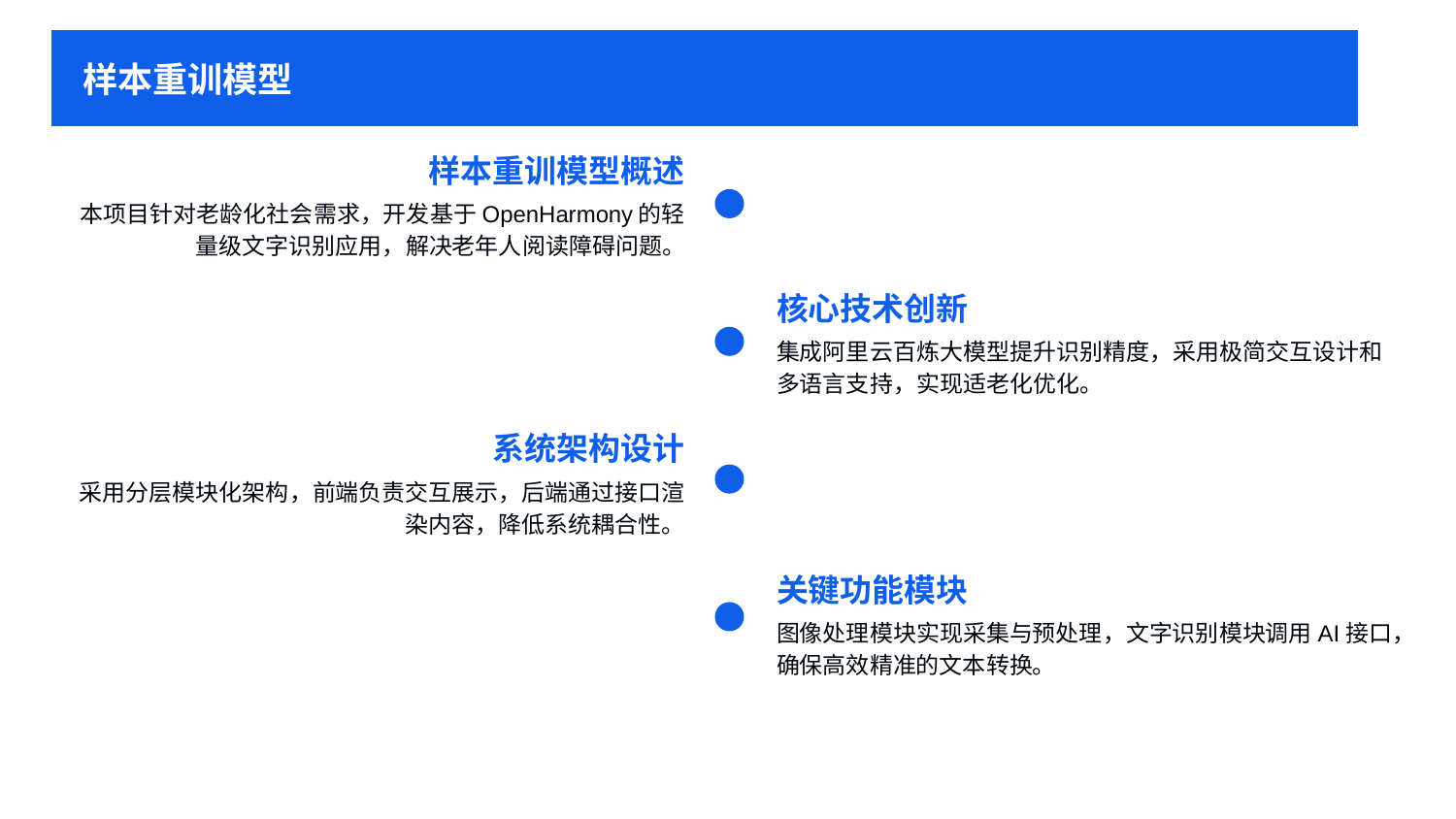

样本重训模型
样本重训模型概述
本项目针对老龄化社会需求，开发基于OpenHarmony的轻量级文字识别应用，解决老年人阅读障碍问题。

核心技术创新
集成阿里云百炼大模型提升识别精度，采用极简交互设计和多语言支持，实现适老化优化。

系统架构设计
采用分层模块化架构，前端负责交互展示，后端通过接口渲染内容，降低系统耦合性。

关键功能模块
图像处理模块实现采集与预处理，文字识别模块调用AI接口，确保高效精准的文本转换。